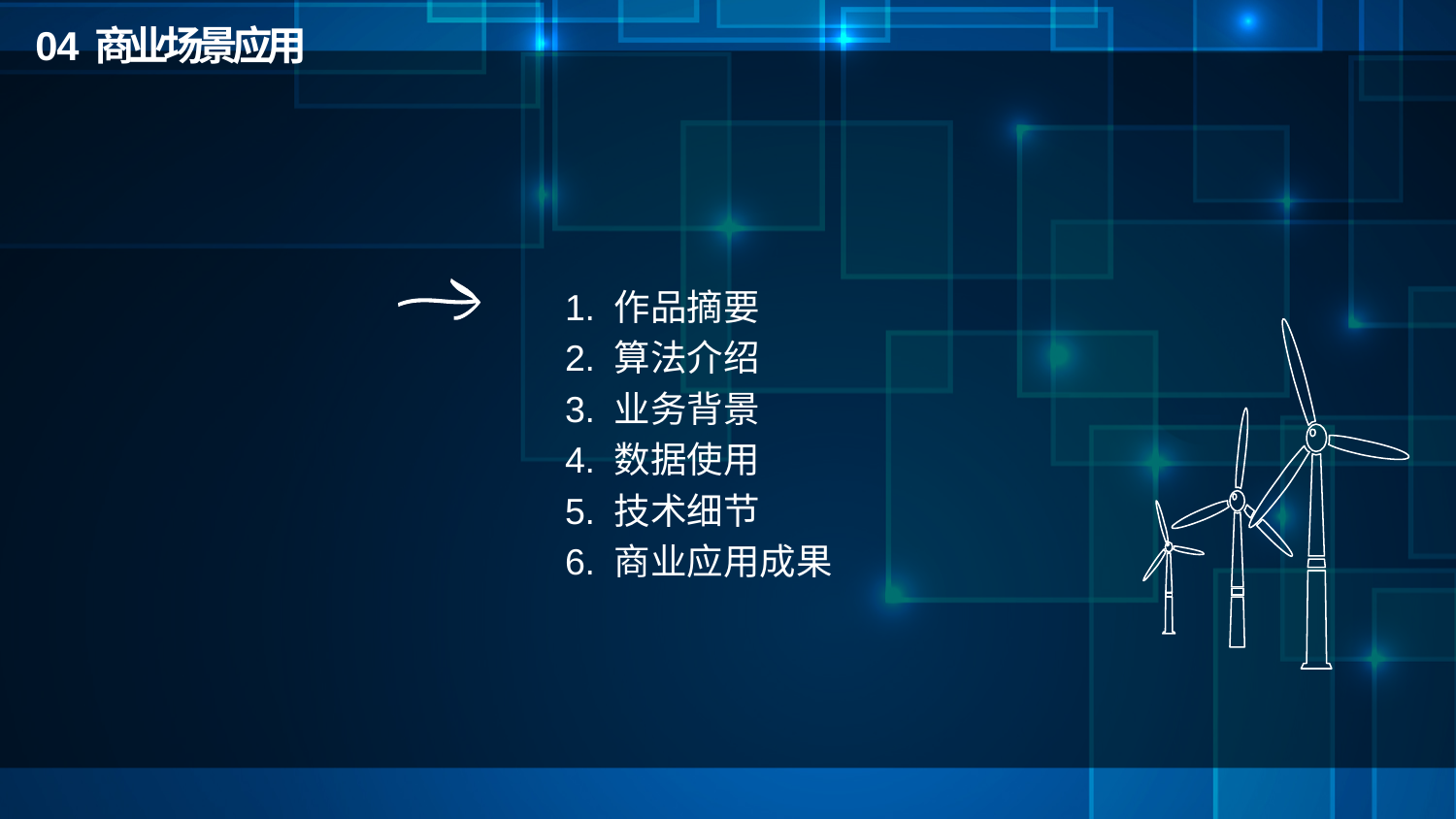

0 4 商业场景应用
1. 作品摘要
2. 算法介绍
3. 业务背景
4. 数据使用
5. 技术细节
6. 商业应用成果